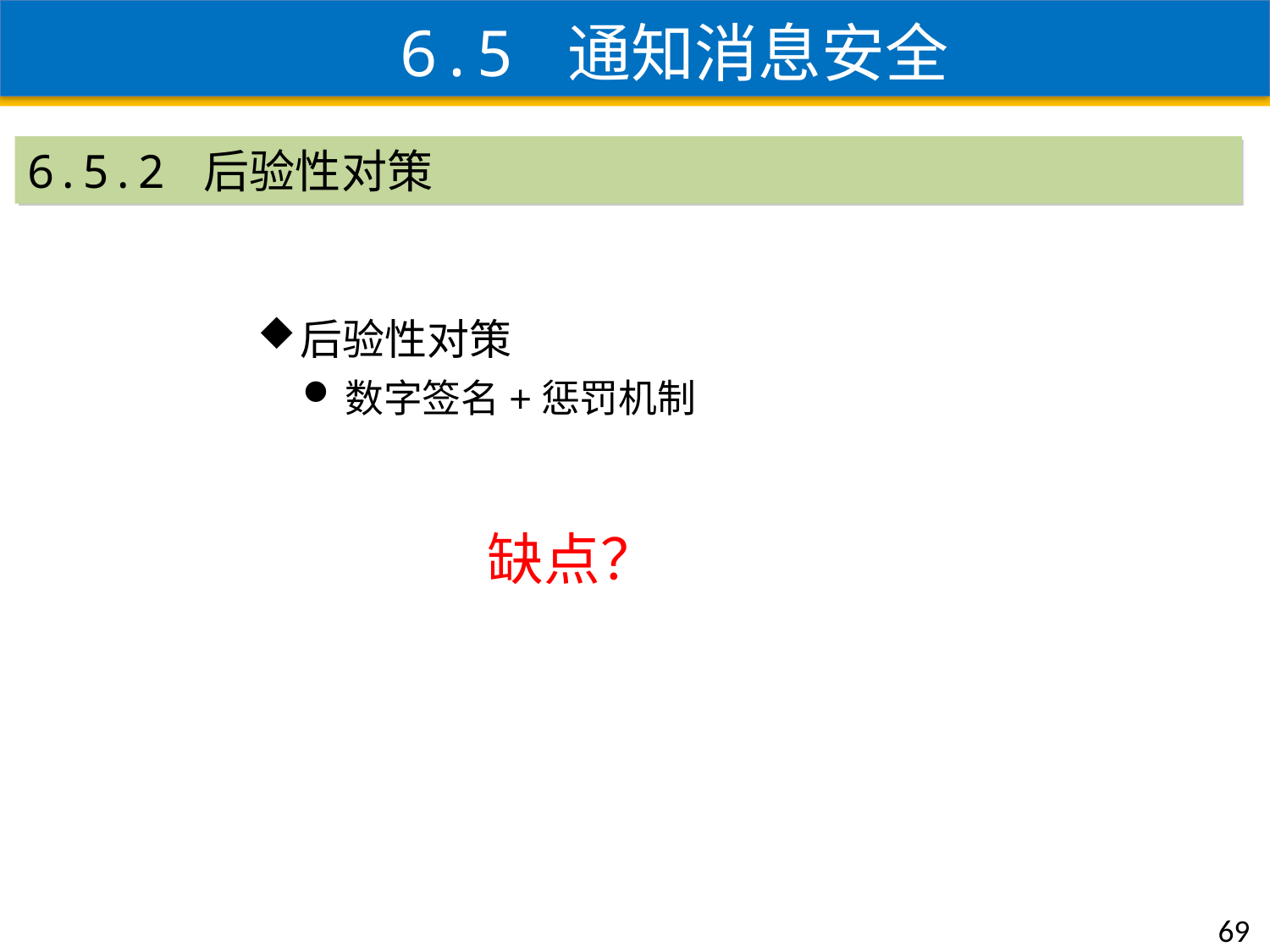

6.5 通知消息安全
6.5.2 后验性对策
后验性对策
数字签名+惩罚机制
缺点？
69